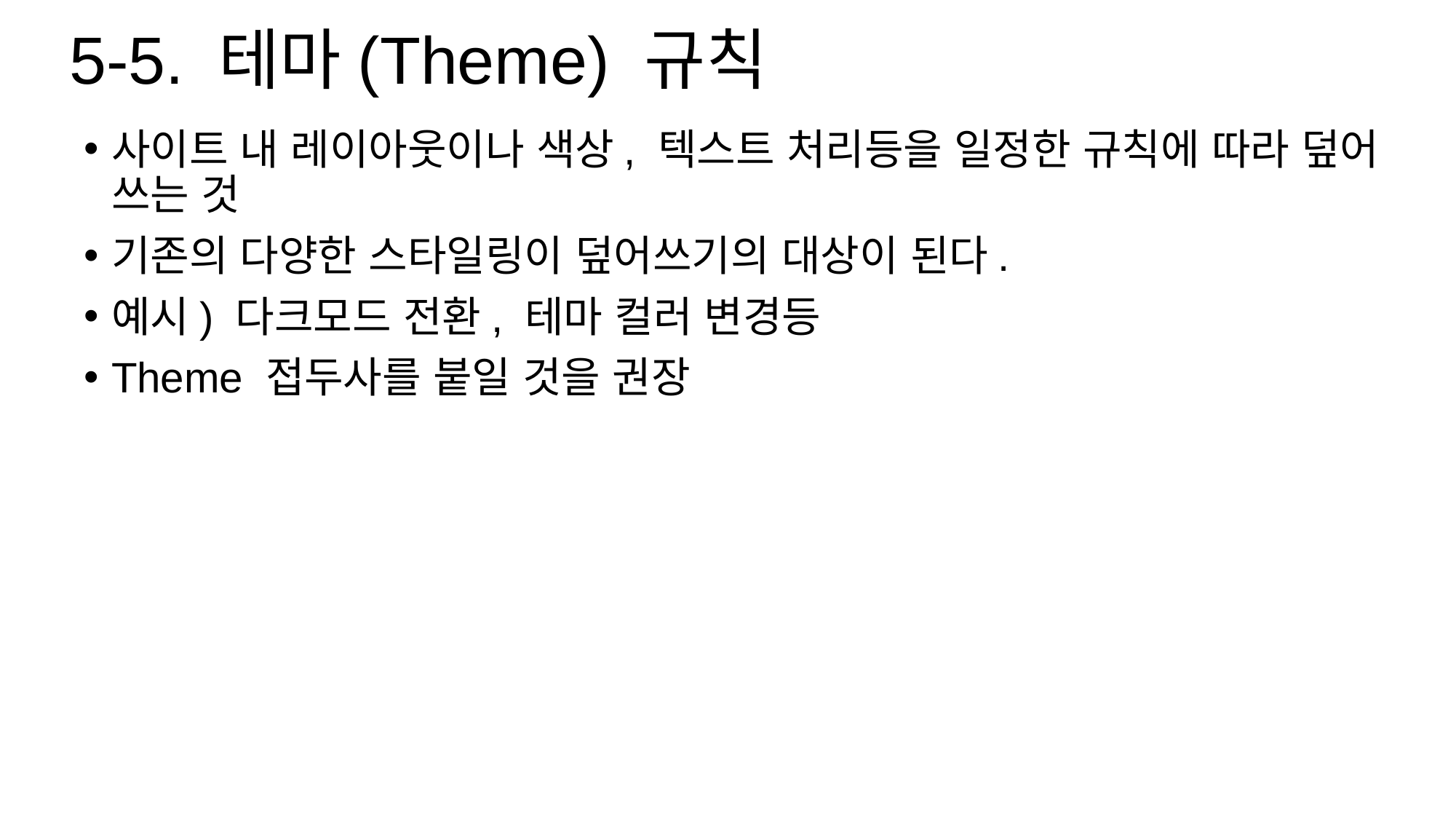

# 5-5. 테마(Theme) 규칙
사이트 내 레이아웃이나 색상, 텍스트 처리등을 일정한 규칙에 따라 덮어 쓰는 것
기존의 다양한 스타일링이 덮어쓰기의 대상이 된다.
예시) 다크모드 전환, 테마 컬러 변경등
Theme 접두사를 붙일 것을 권장